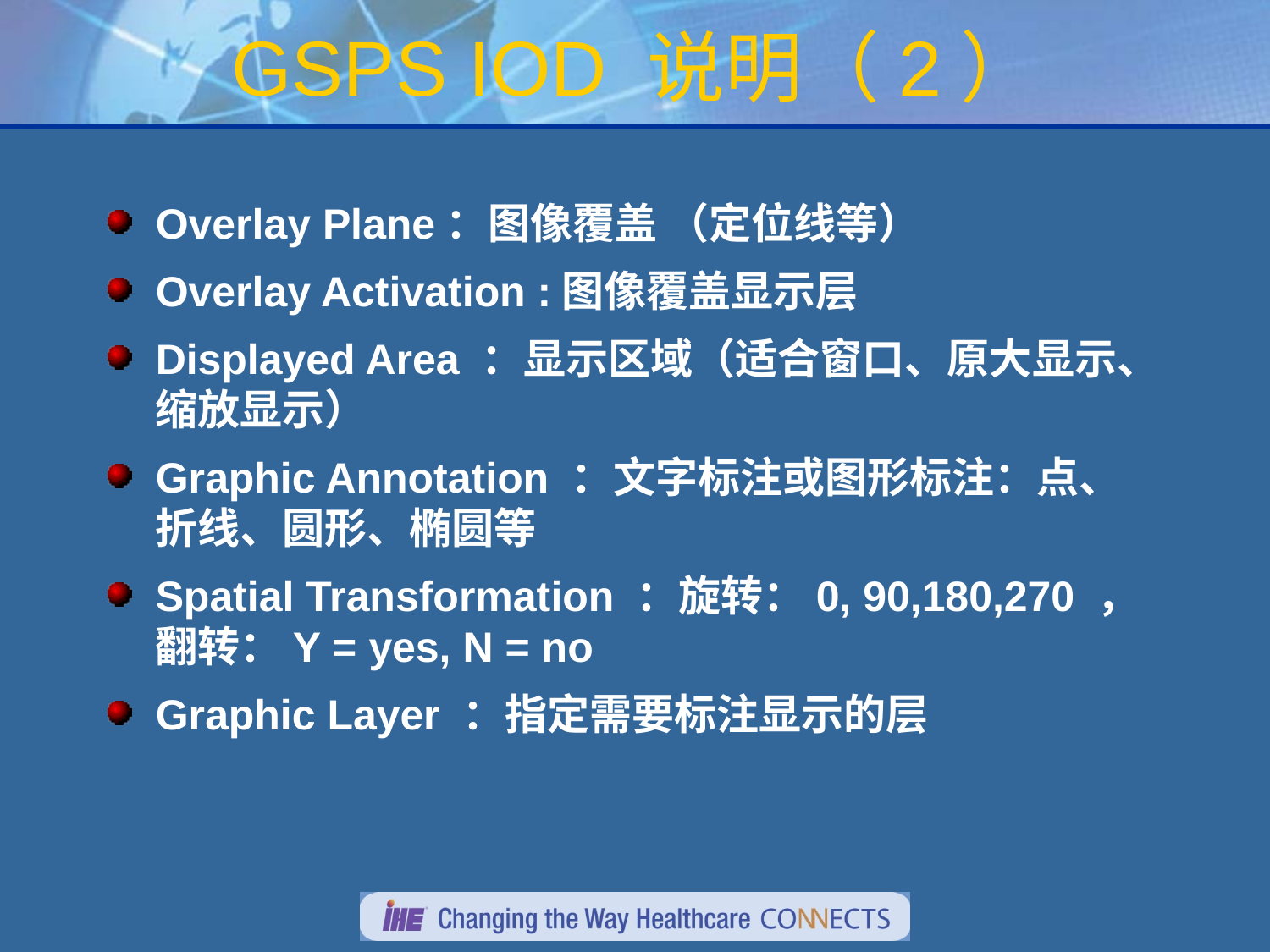

# GSPS IOD 说明（2）
Overlay Plane：图像覆盖 （定位线等）
Overlay Activation :图像覆盖显示层
Displayed Area ：显示区域（适合窗口、原大显示、缩放显示）
Graphic Annotation ：文字标注或图形标注：点、折线、圆形、椭圆等
Spatial Transformation ：旋转：0, 90,180,270 ，翻转：Y = yes, N = no
Graphic Layer ：指定需要标注显示的层